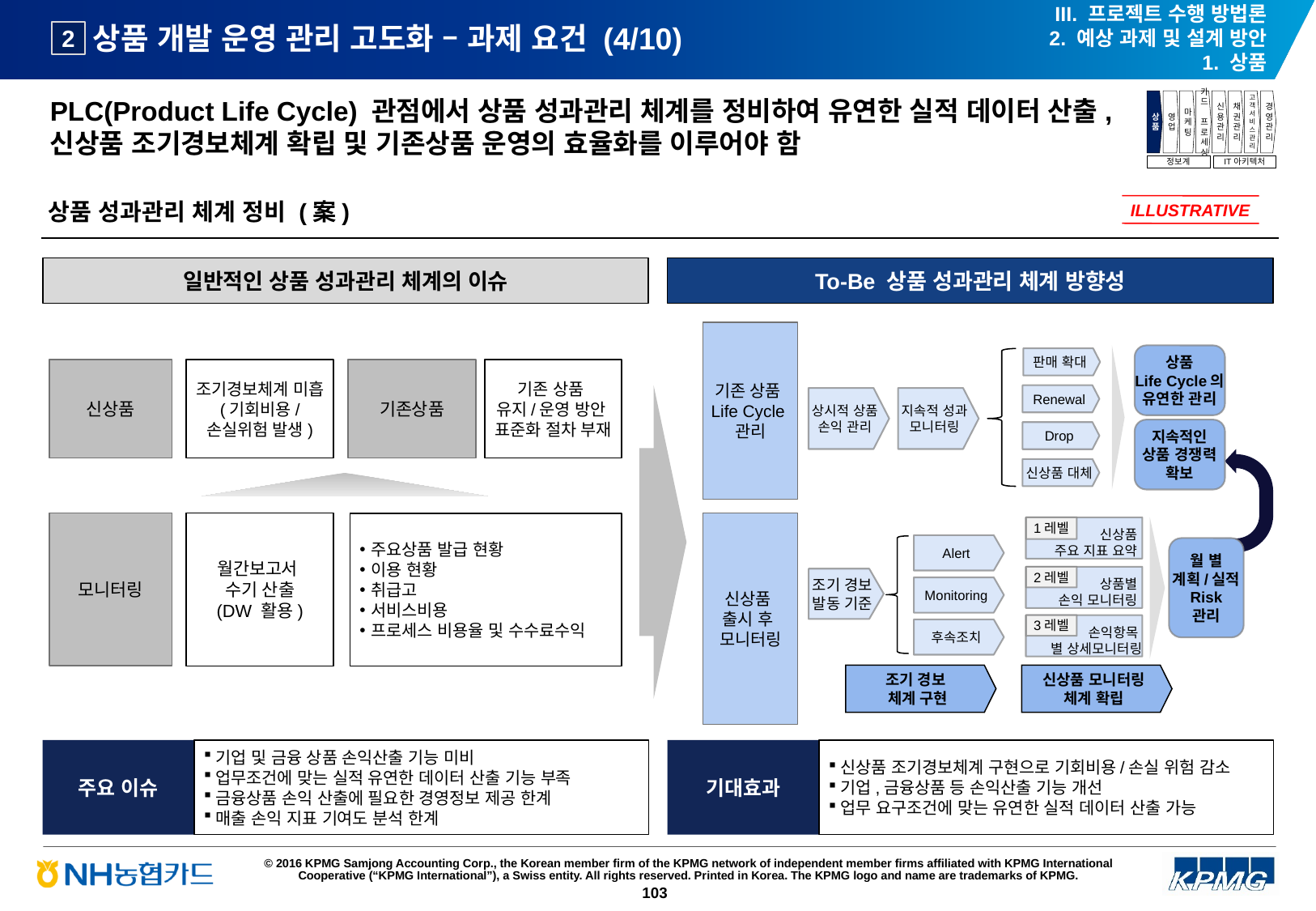

III. 프로젝트 수행 방법론
2. 예상 과제 및 설계 방안
1. 상품
# 상품 개발 운영 관리 고도화 – 과제 요건 (4/10)
2
PLC(Product Life Cycle) 관점에서 상품 성과관리 체계를 정비하여 유연한 실적 데이터 산출, 신상품 조기경보체계 확립 및 기존상품 운영의 효율화를 이루어야 함
상품
영업
마케팅
카드
프로세싱
신용관리
채권관리
고객서비스관리
경영관리
정보계
IT아키텍처
상품 성과관리 체계 정비 (案)
ILLUSTRATIVE
일반적인 상품 성과관리 체계의 이슈
To-Be 상품 성과관리 체계 방향성
기존 상품
Life Cycle
관리
상품
Life Cycle의
유연한 관리
판매 확대

기존상품
기존 상품
유지/운영 방안
표준화 절차 부재
신상품
조기경보체계 미흡
(기회비용/
손실위험 발생)
Renewal

상시적 상품
손익 관리
지속적 성과
모니터링

지속적인
상품 경쟁력
확보
Drop
신상품 대체

신상품
출시 후
모니터링
월간보고서
수기 산출
(DW 활용)
모니터링
주요상품 발급 현황
이용 현황
취급고
서비스비용
프로세스 비용율 및 수수료수익
1레벨
신상품
주요 지표 요약
Alert

월 별
계획/실적
Risk
관리
상품별
손익 모니터링
2레벨
조기 경보
발동 기준
Monitoring

손익항목
별 상세모니터링
3레벨
후속조치
조기 경보
체계 구현
신상품 모니터링 체계 확립
주요 이슈
기업 및 금융 상품 손익산출 기능 미비
업무조건에 맞는 실적 유연한 데이터 산출 기능 부족
금융상품 손익 산출에 필요한 경영정보 제공 한계
매출 손익 지표 기여도 분석 한계
기대효과
신상품 조기경보체계 구현으로 기회비용/손실 위험 감소
기업,금융상품 등 손익산출 기능 개선
업무 요구조건에 맞는 유연한 실적 데이터 산출 가능